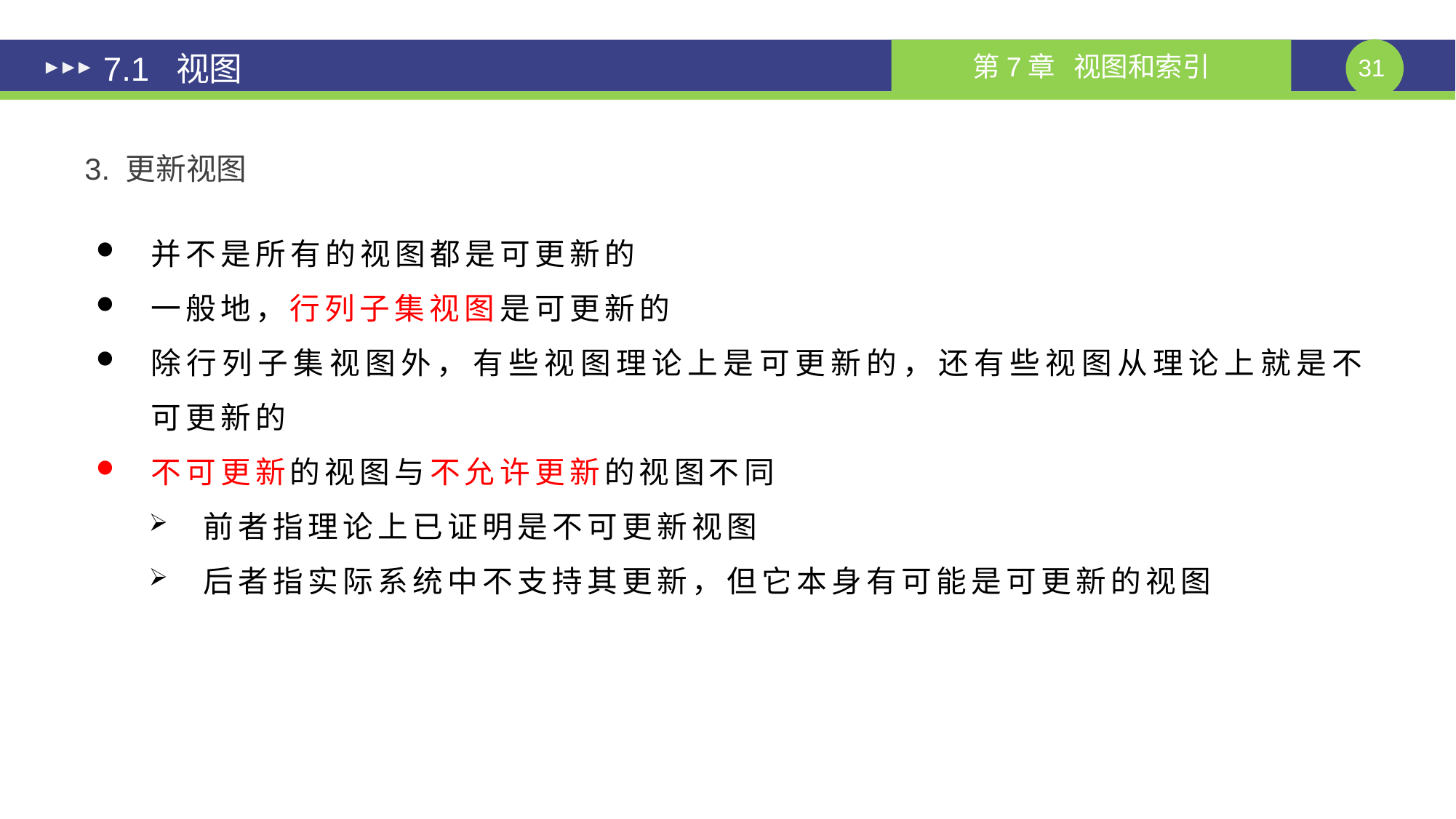

7.1  视图
3. 更新视图
并不是所有的视图都是可更新的
一般地，行列子集视图是可更新的
除行列子集视图外，有些视图理论上是可更新的，还有些视图从理论上就是不可更新的
不可更新的视图与不允许更新的视图不同
前者指理论上已证明是不可更新视图
后者指实际系统中不支持其更新，但它本身有可能是可更新的视图